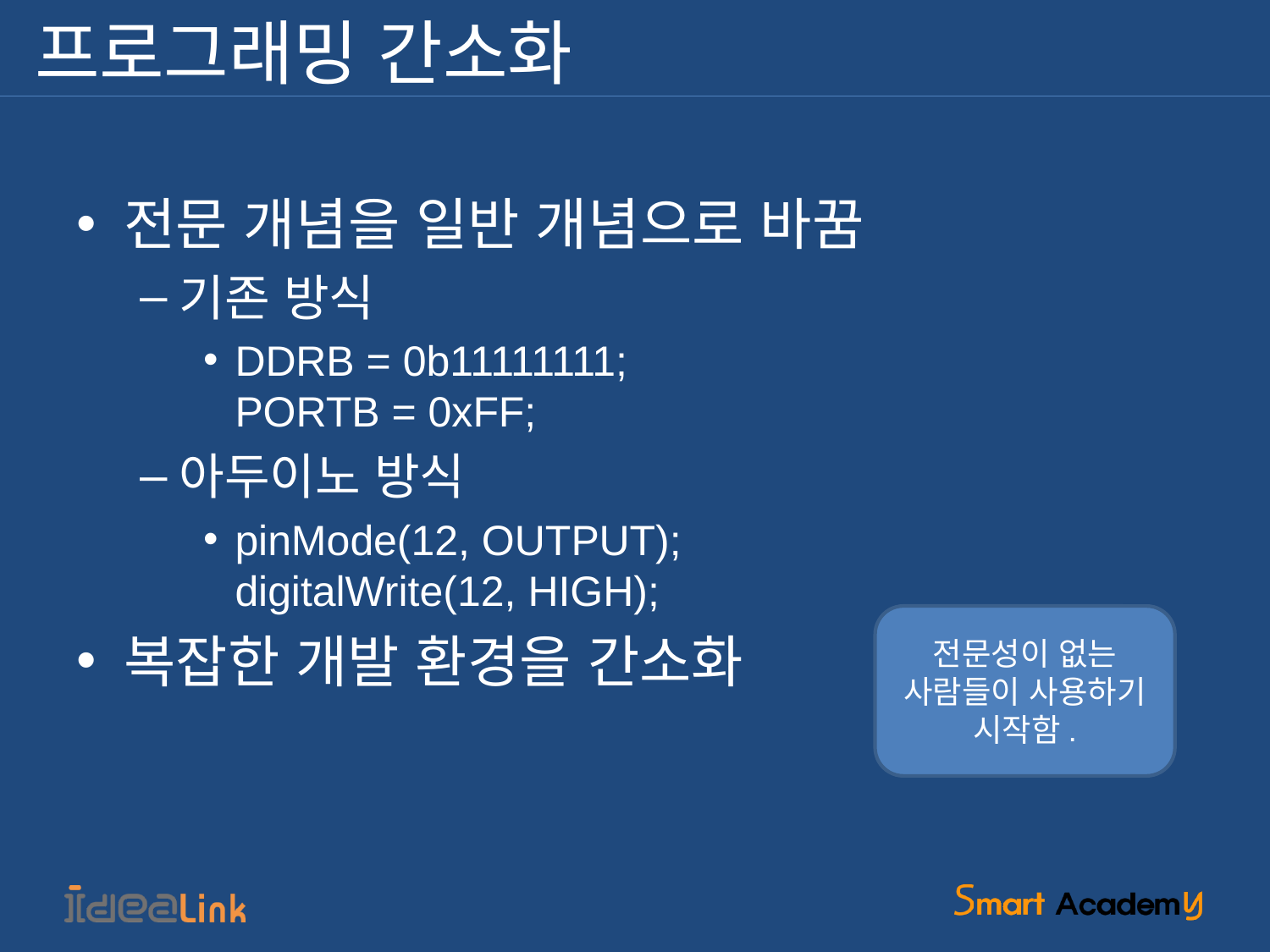

# 프로그래밍 간소화
전문 개념을 일반 개념으로 바꿈
기존 방식
DDRB = 0b11111111;
PORTB = 0xFF;
아두이노 방식
pinMode(12, OUTPUT);
digitalWrite(12, HIGH);
복잡한 개발 환경을 간소화
전문성이 없는 사람들이 사용하기 시작함.